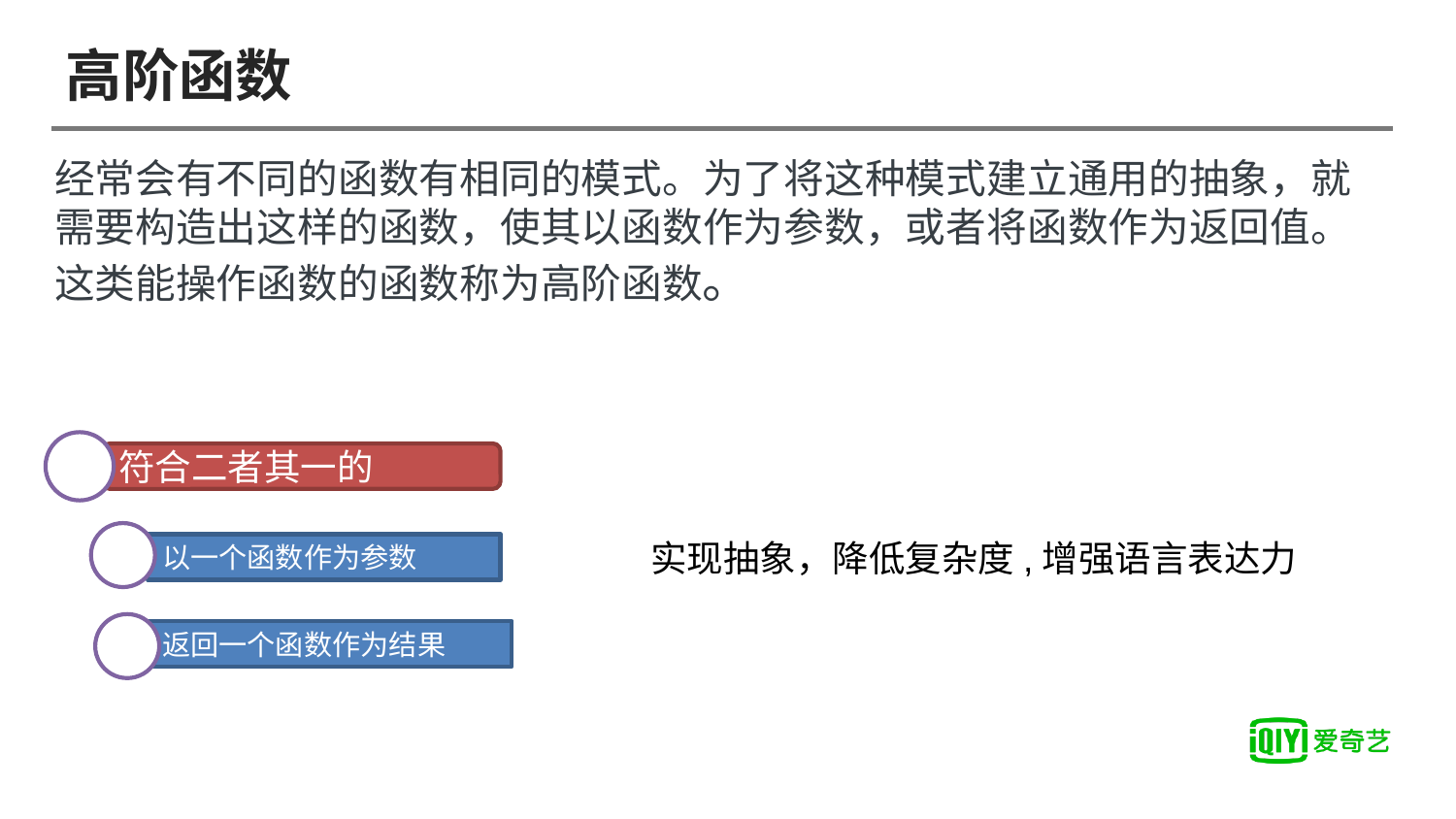

# 高阶函数
经常会有不同的函数有相同的模式。为了将这种模式建立通用的抽象，就需要构造出这样的函数，使其以函数作为参数，或者将函数作为返回值。这类能操作函数的函数称为高阶函数。

符合二者其一的

实现抽象，降低复杂度,增强语言表达力
以一个函数作为参数

返回一个函数作为结果